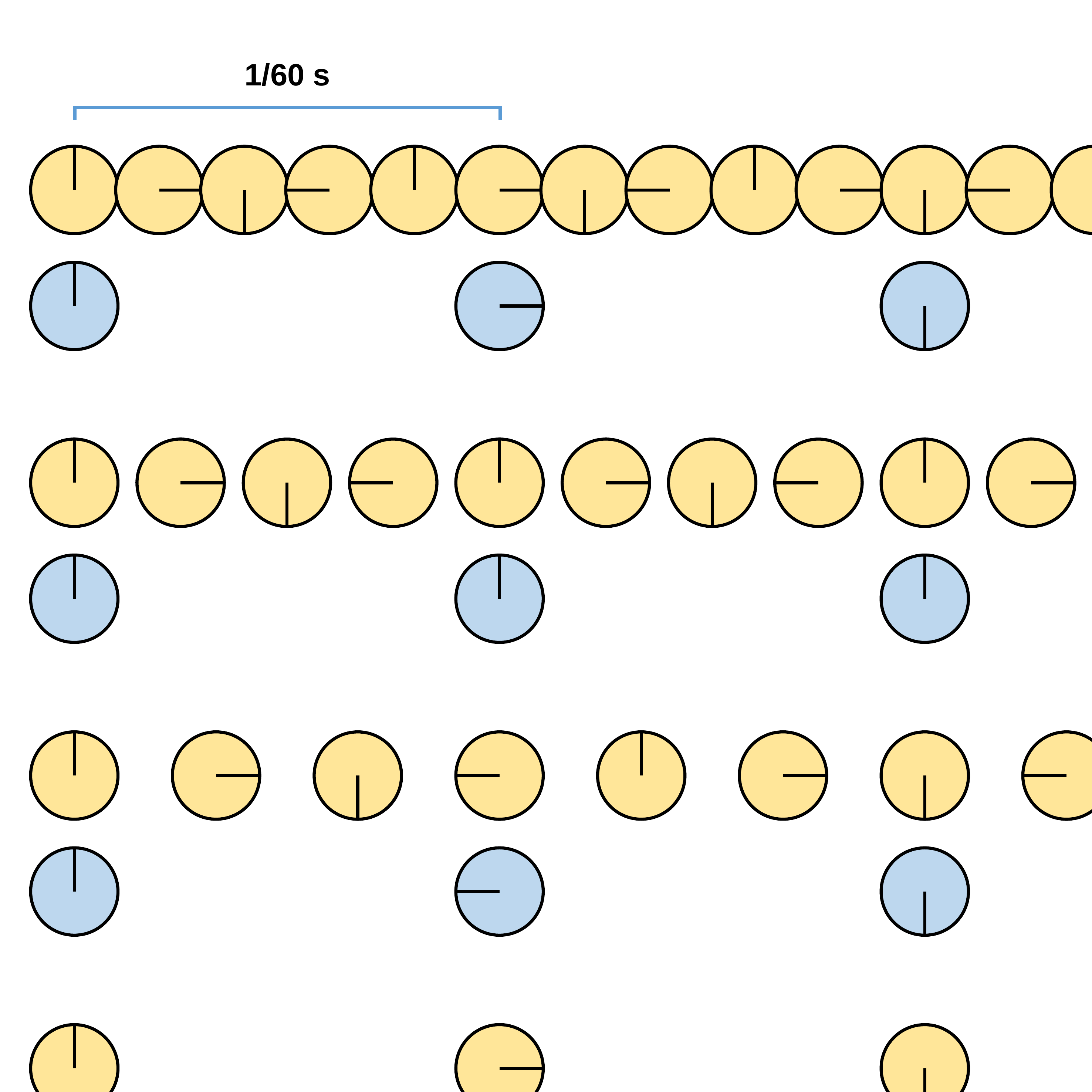

1/60 s

车轮旋转速度：75 r/s
人眼感知：顺时针

车轮旋转速度：50 r/s
人眼感知：没转

车轮旋转速度：45 r/s
人眼感知：逆时针

车轮旋转速度：15 r/s
人眼感知：顺时针